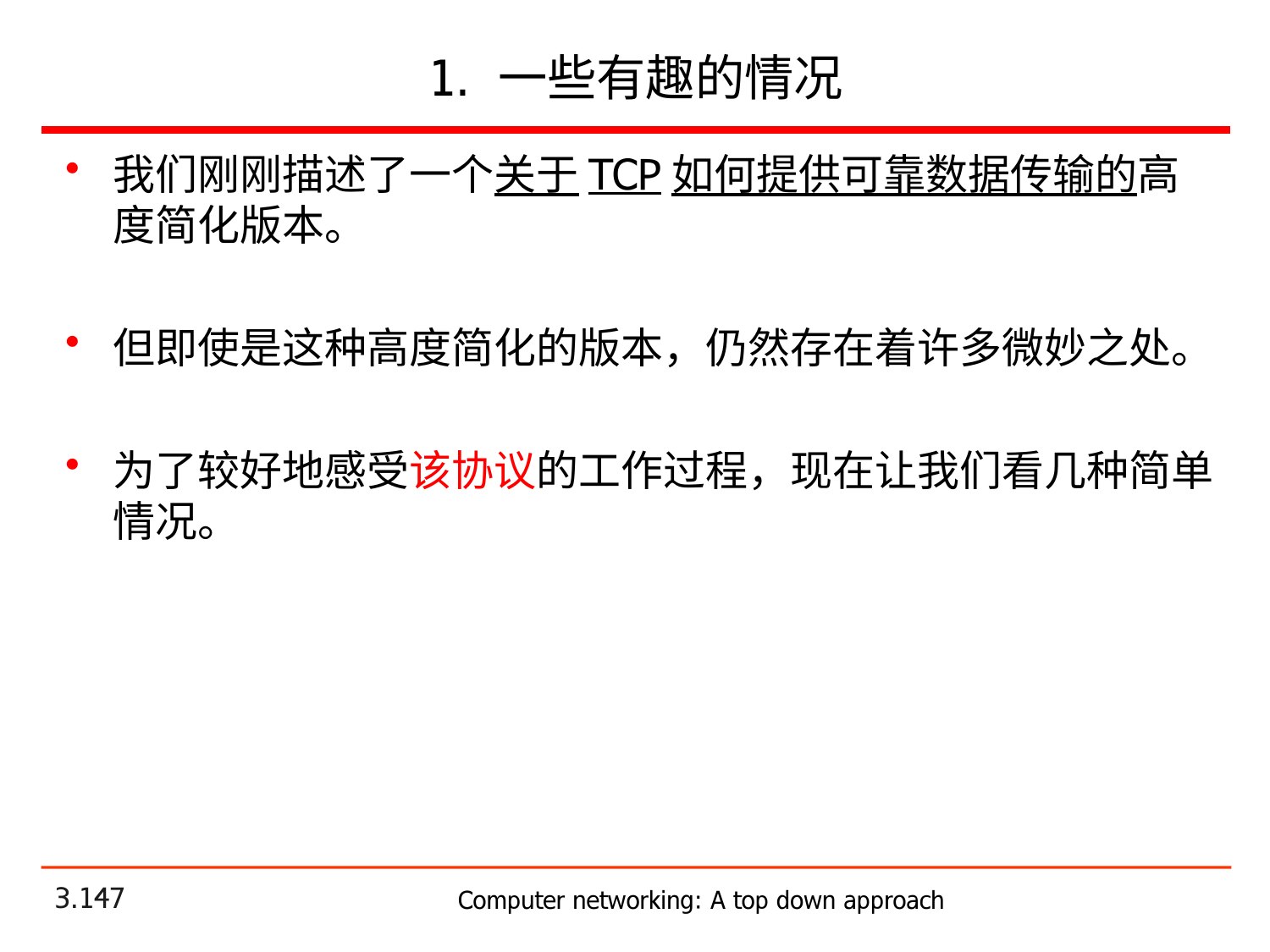

# 1. 一些有趣的情况
我们刚刚描述了一个关于TCP如何提供可靠数据传输的高度简化版本。

但即使是这种高度简化的版本，仍然存在着许多微妙之处。

为了较好地感受该协议的工作过程，现在让我们看几种简单情况。
Computer networking: A top down approach